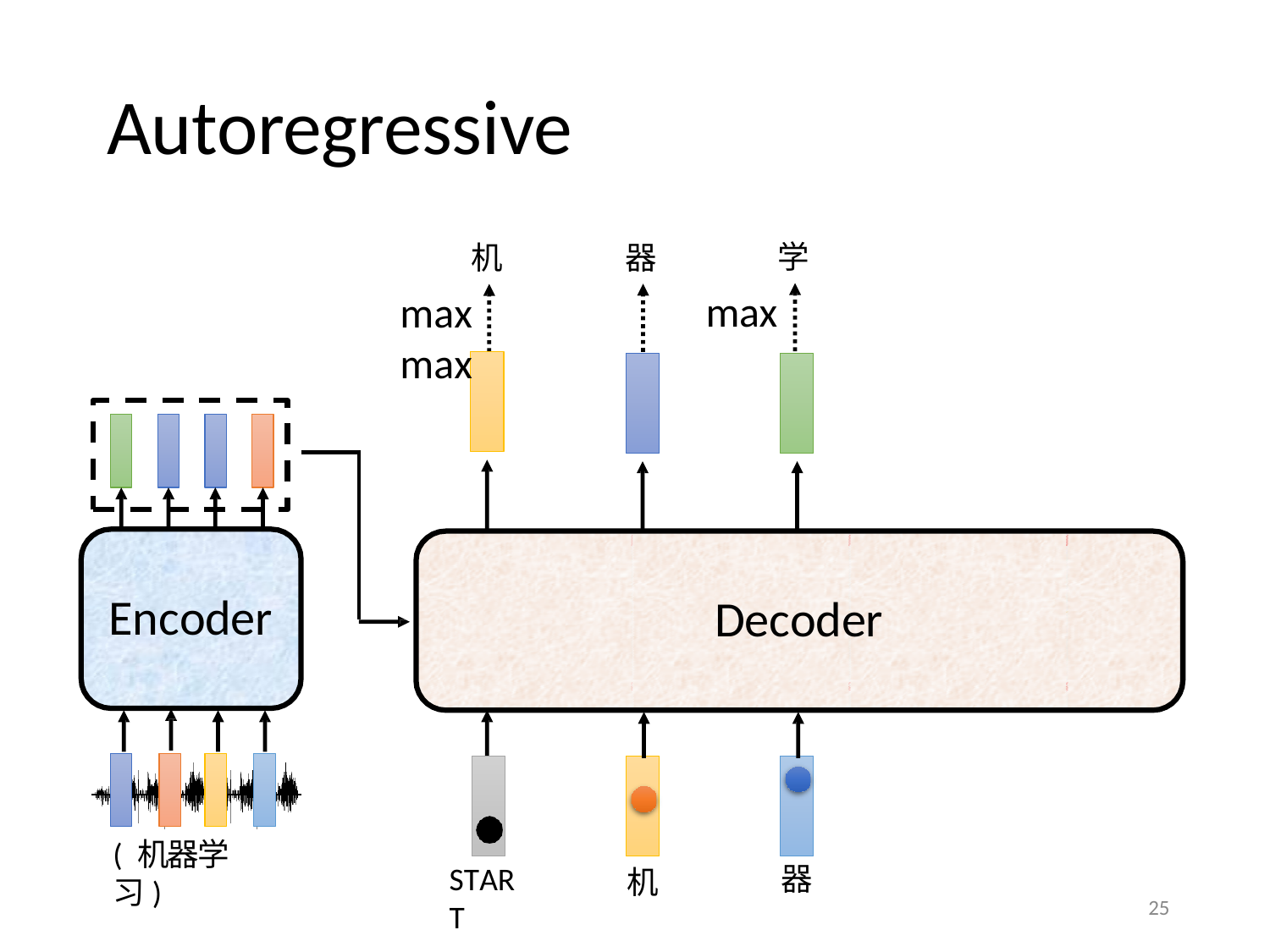

# Autoregressive
学
max
器
机

max	max

Encoder
Decoder

( 机器学习)
START
器
机
25